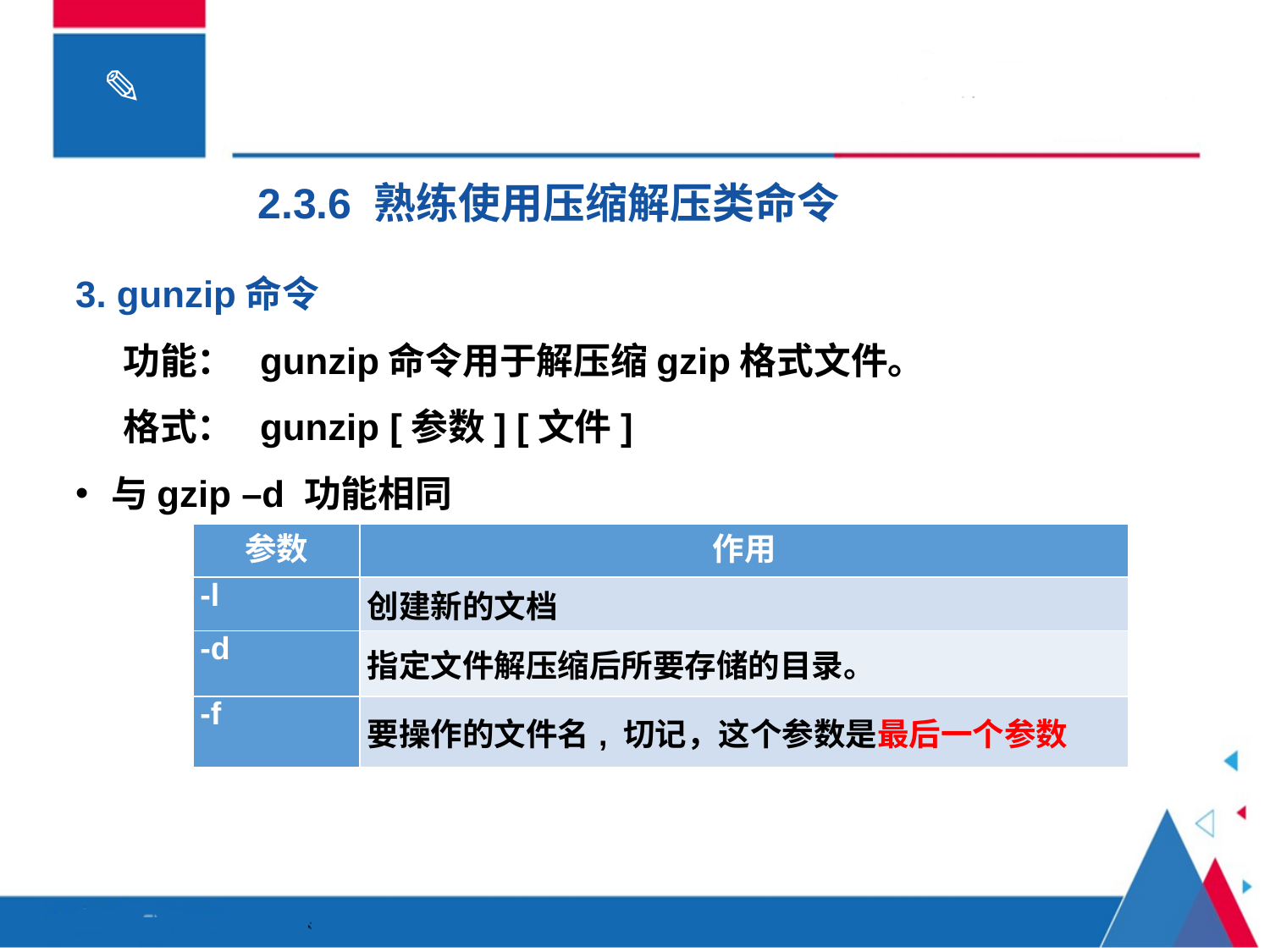

2.3.6 熟练使用压缩解压类命令
3. gunzip命令
功能：  gunzip命令用于解压缩gzip格式文件。
格式：  gunzip [参数] [文件]
与gzip –d 功能相同
| 参数 | 作用 |
| --- | --- |
| -l | 创建新的文档 |
| -d | 指定文件解压缩后所要存储的目录。 |
| -f | 要操作的文件名, 切记，这个参数是最后一个参数 |